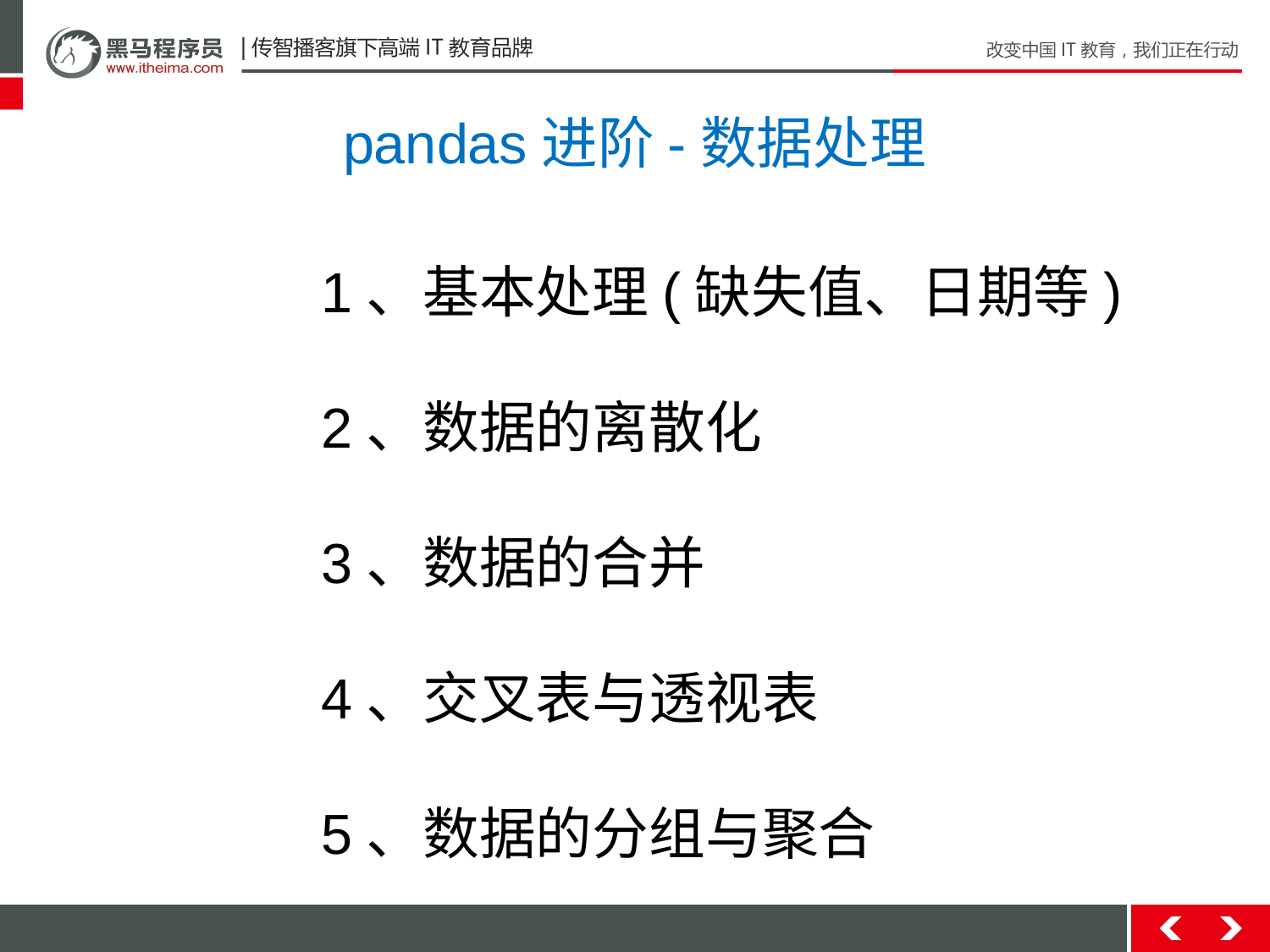

# pandas进阶-数据处理
1、基本处理(缺失值、日期等)

2、数据的离散化

3、数据的合并

4、交叉表与透视表

5、数据的分组与聚合